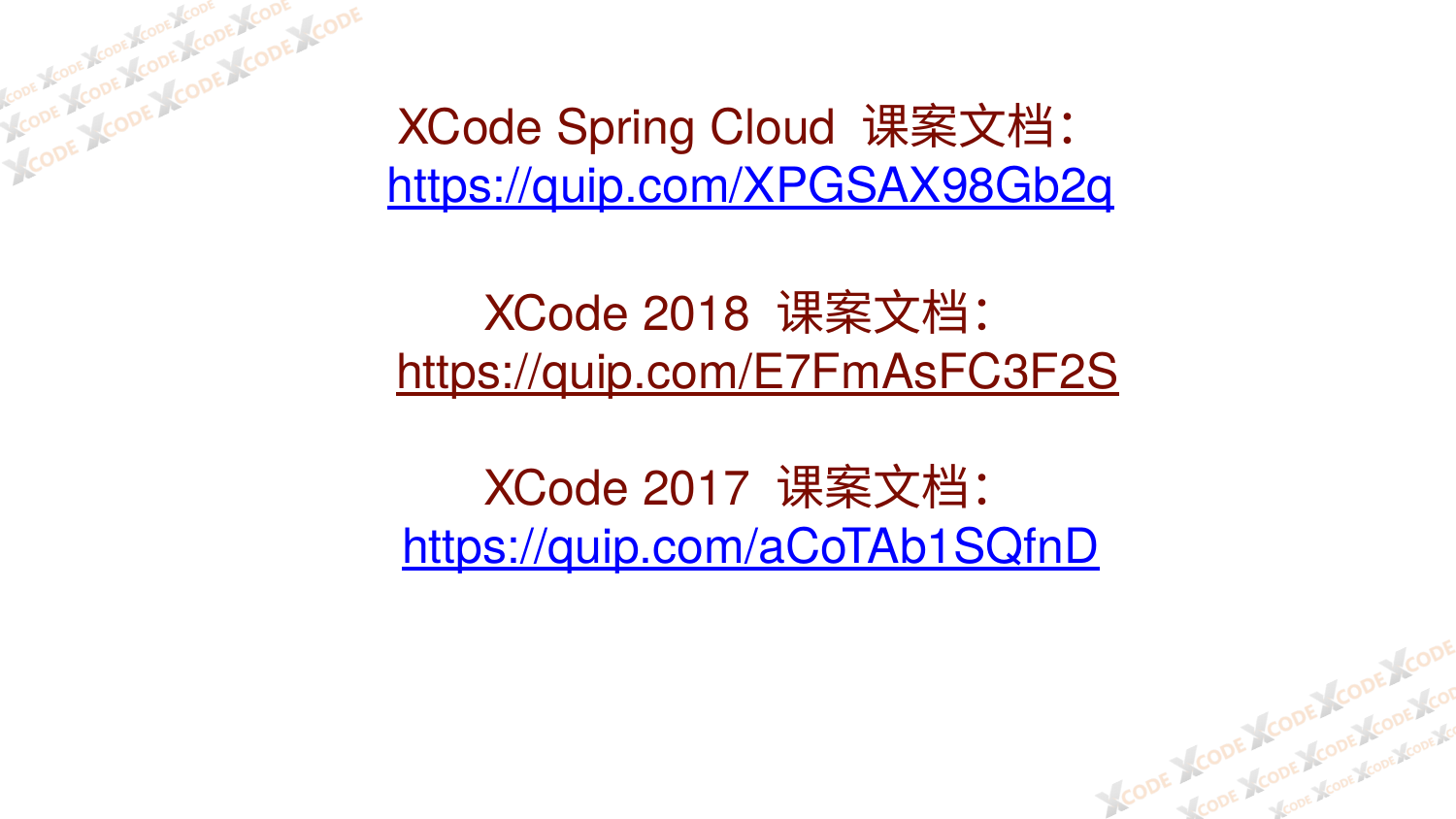

XCode Spring Cloud 课案文档：
https://quip.com/XPGSAX98Gb2q

XCode 2018 课案文档：
 https://quip.com/E7FmAsFC3F2S

XCode 2017 课案文档：
https://quip.com/aCoTAb1SQfnD